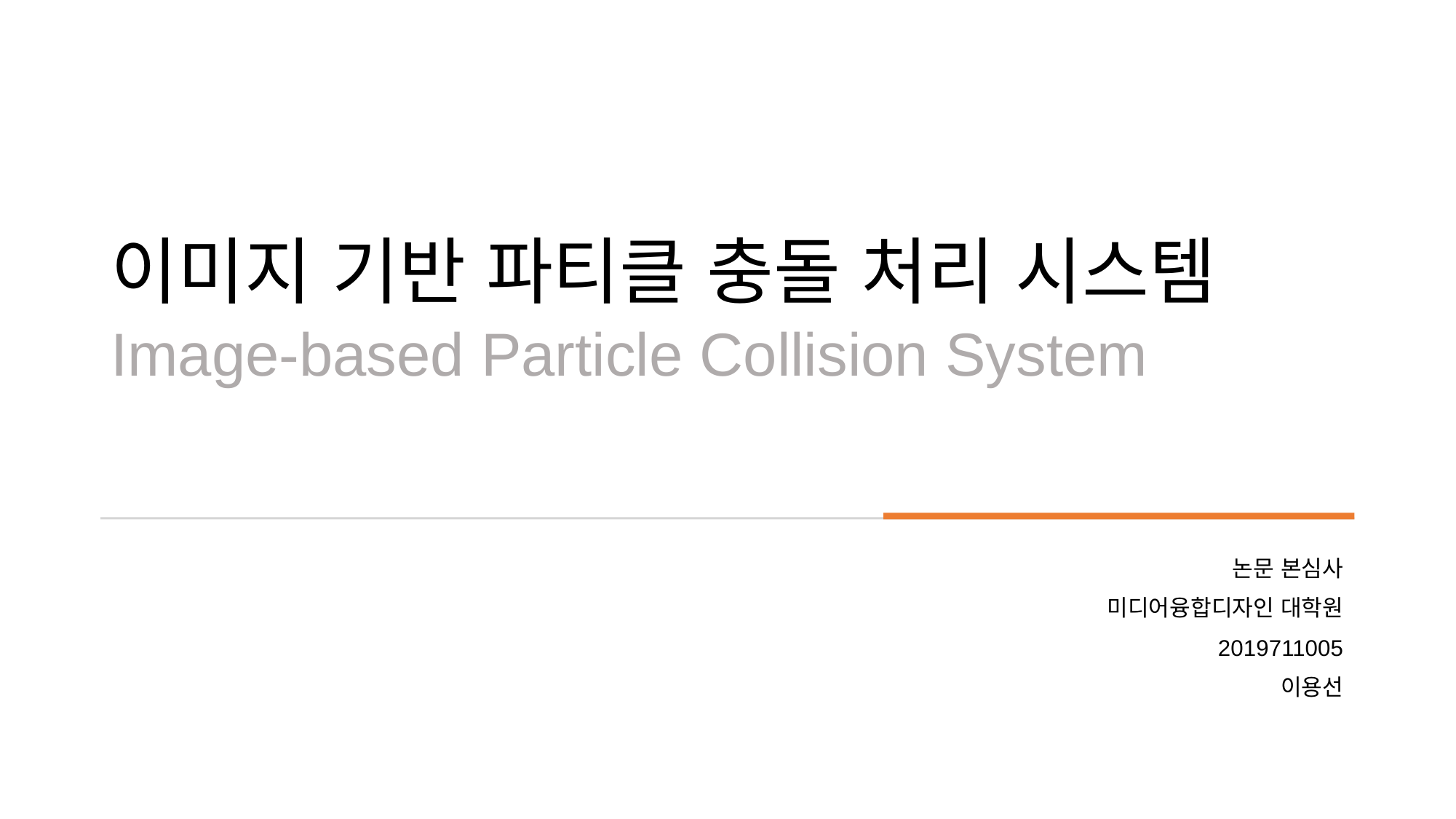

# 이미지 기반 파티클 충돌 처리 시스템

Image-based Particle Collision System

논문 본심사
미디어융합디자인 대학원
2019711005
이용선